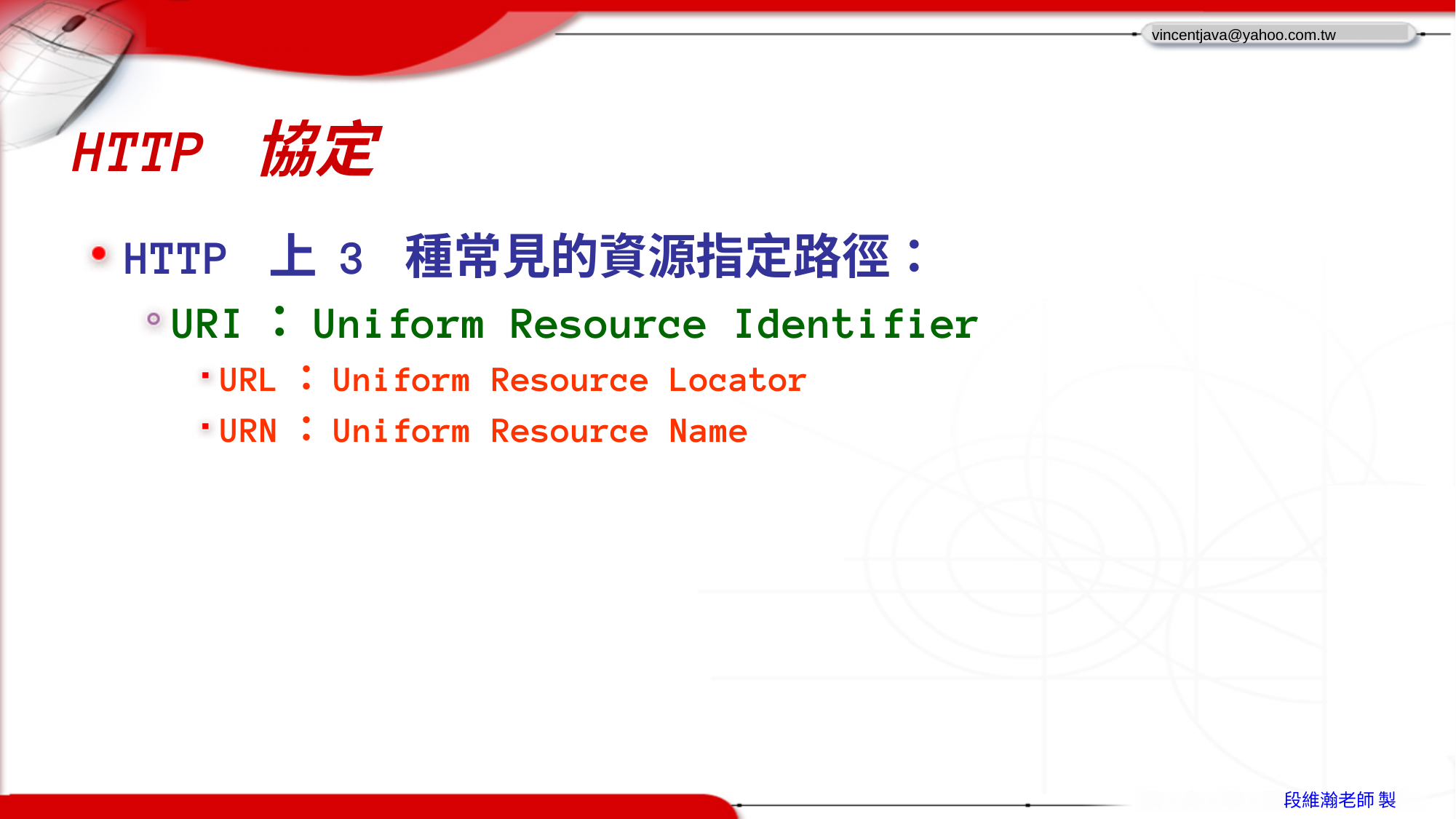

# HTTP 協定
HTTP 上 3 種常見的資源指定路徑：
URI：Uniform Resource Identifier
URL：Uniform Resource Locator
URN：Uniform Resource Name